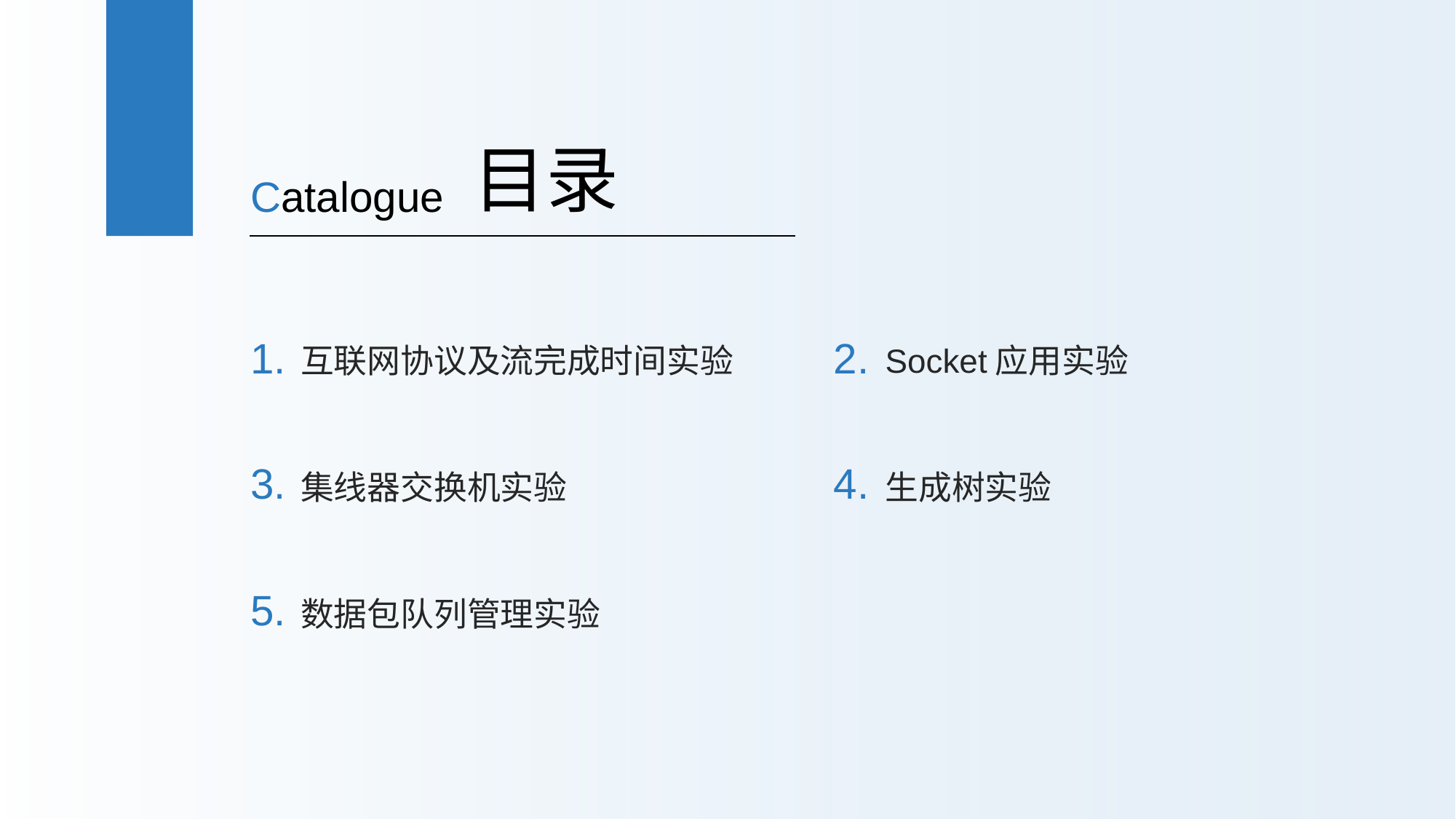

目录
Catalogue
1.
2.
互联网协议及流完成时间实验
Socket应用实验
3.
4.
集线器交换机实验
生成树实验
5.
数据包队列管理实验